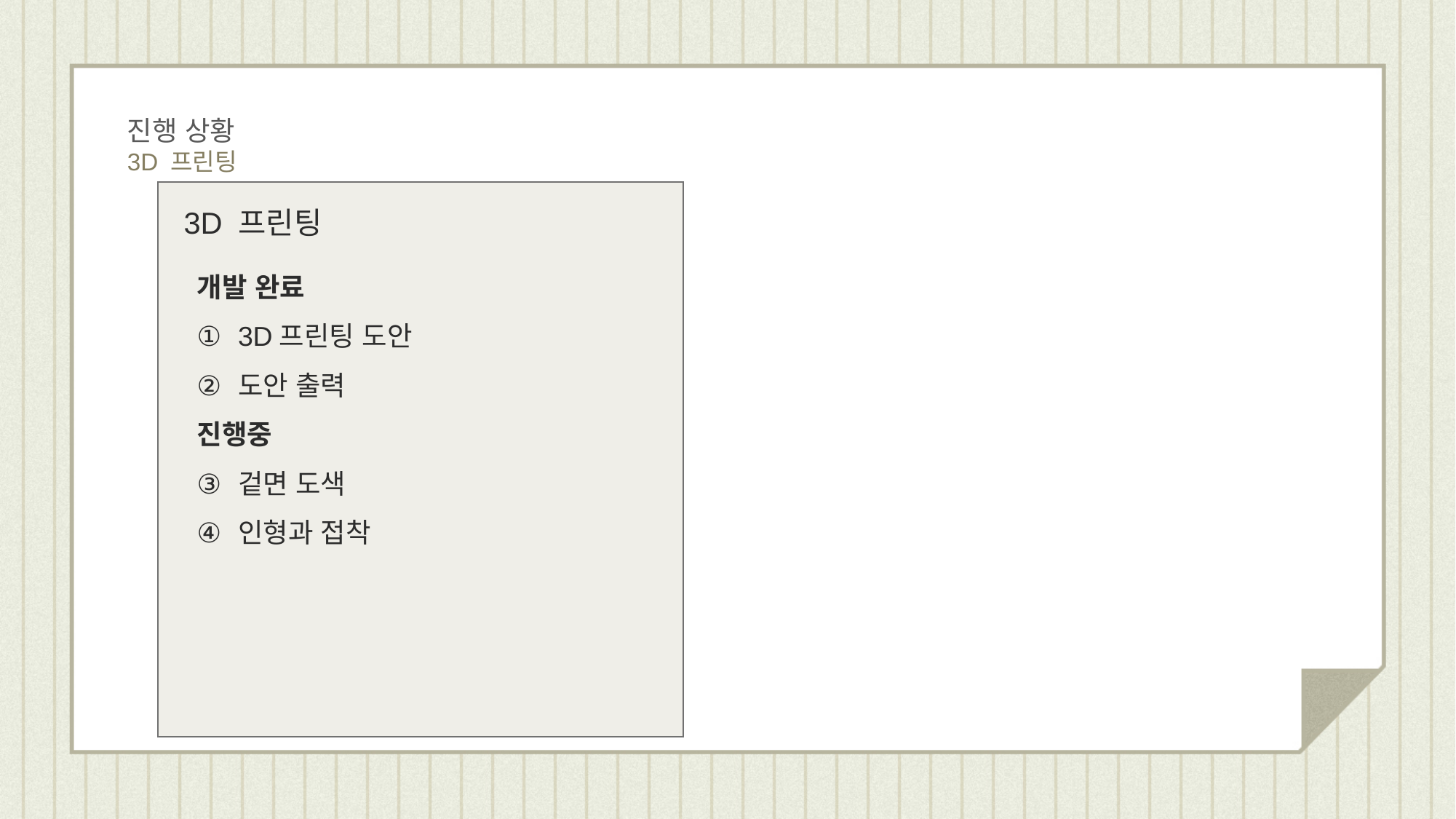

진행 상황
3D 프린팅

3D 프린팅
개발 완료
3D프린팅 도안
도안 출력
진행중
겉면 도색
인형과 접착